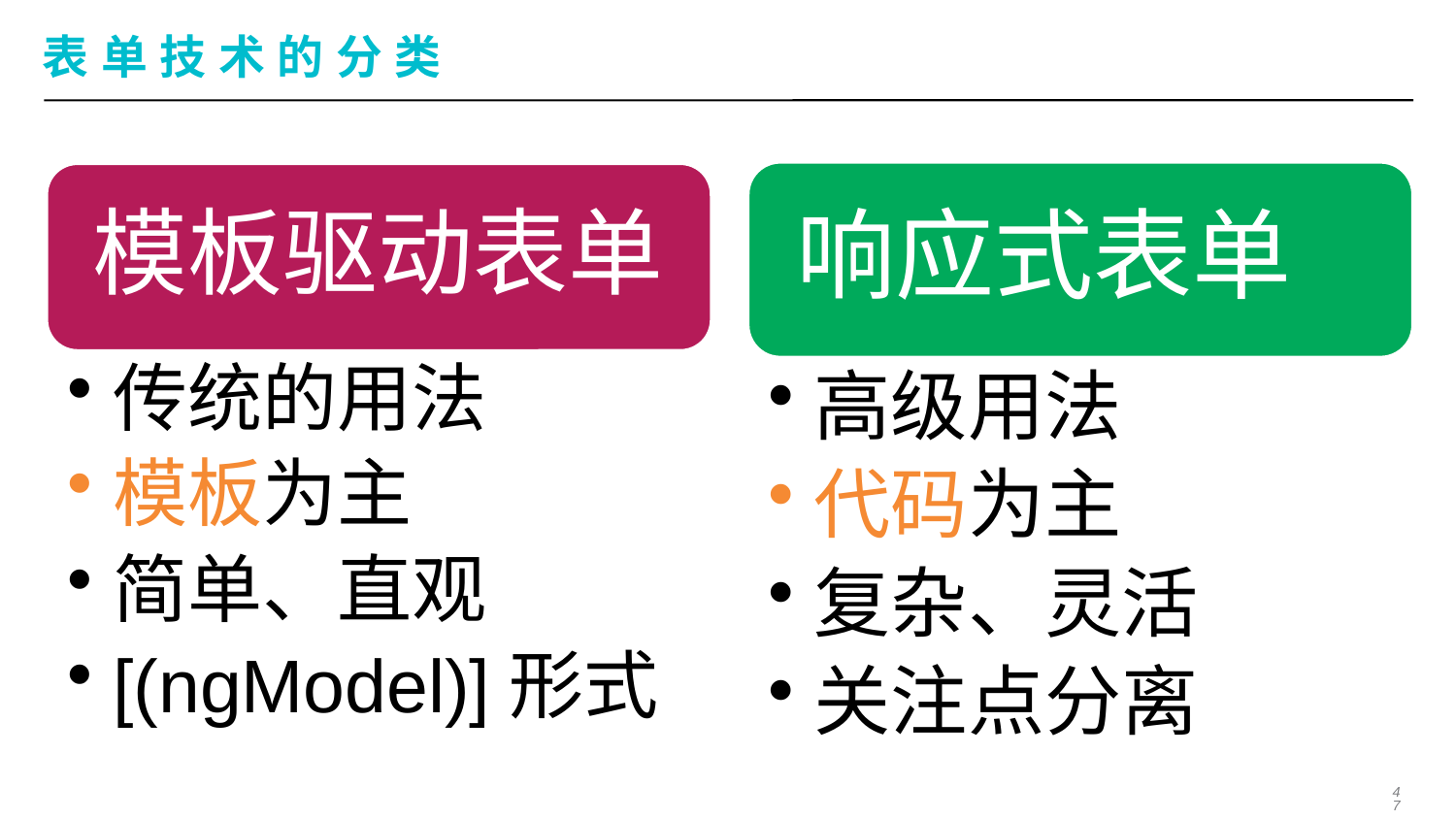

# 表单技术的分类
模板驱动表单
传统的用法
模板为主
简单、直观
[(ngModel)]形式
响应式表单
高级用法
代码为主
复杂、灵活
关注点分离
47